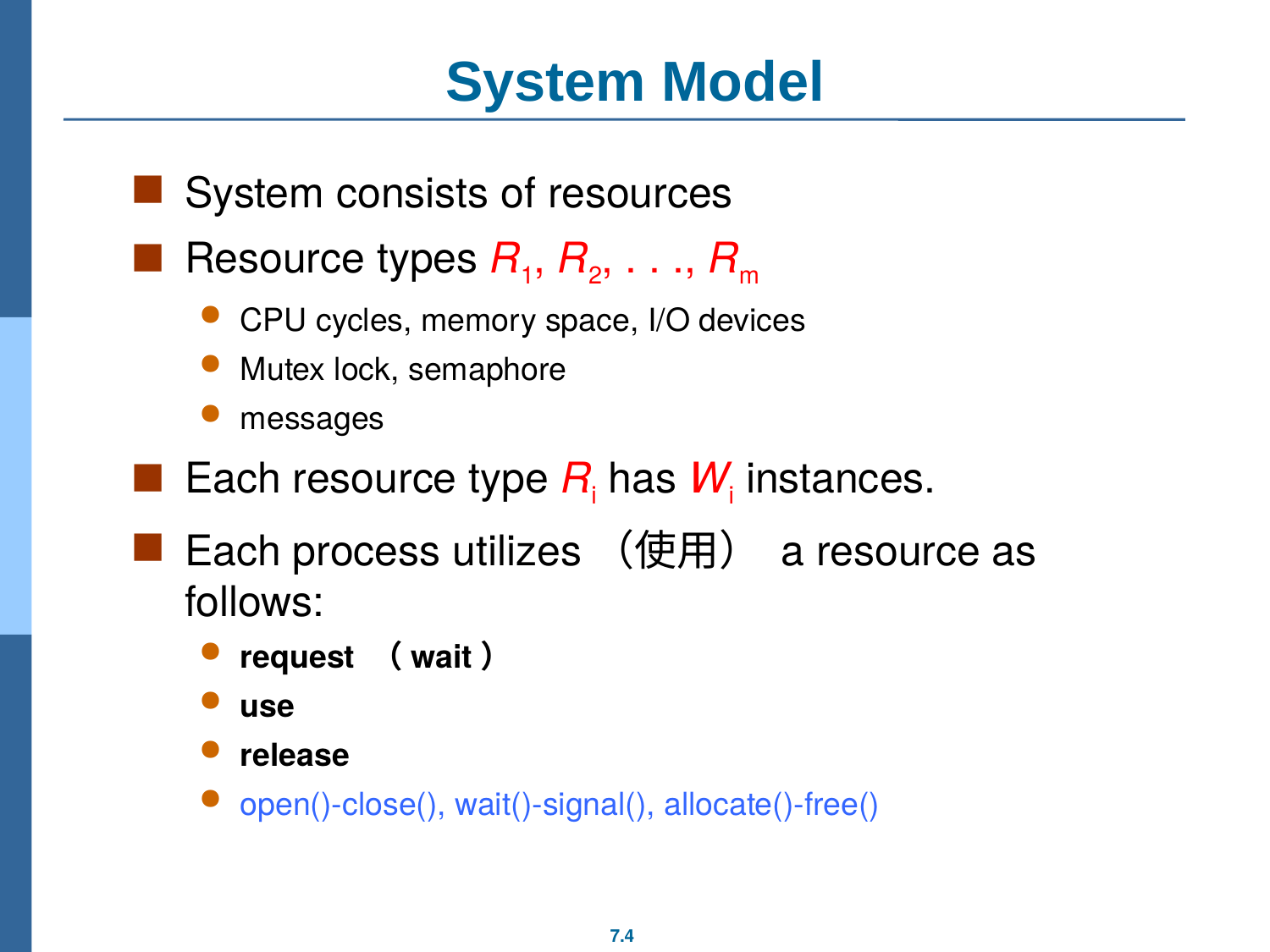

# System Model
System consists of resources
Resource types R1, R2, . . ., Rm
CPU cycles, memory space, I/O devices
Mutex lock, semaphore
messages
Each resource type Ri has Wi instances.
Each process utilizes（使用） a resource as follows:
request （wait）
use
release
open()-close(), wait()-signal(), allocate()-free()